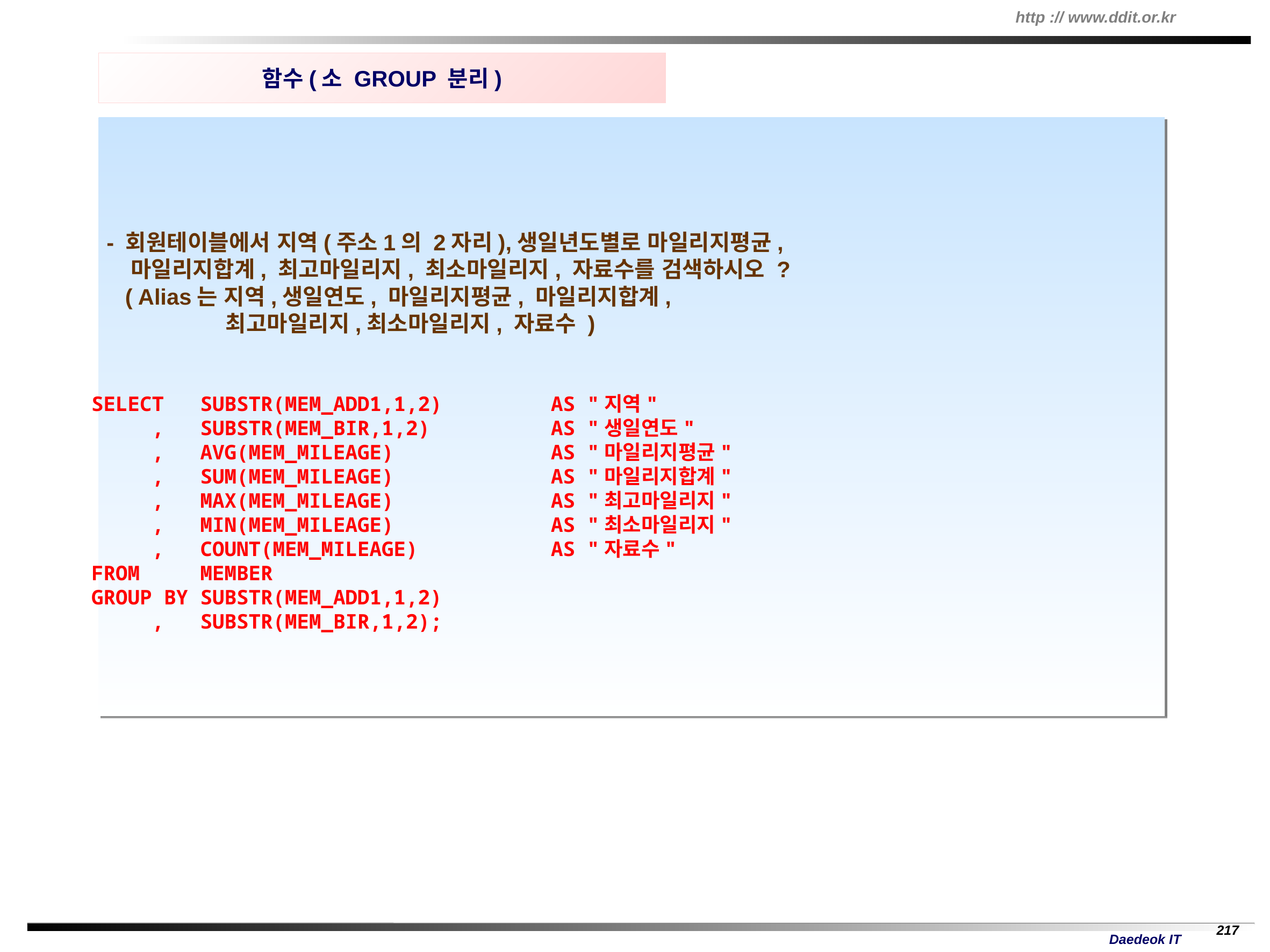

함수(소 GROUP 분리)
- 회원테이블에서 지역(주소1의 2자리),생일년도별로 마일리지평균,
   마일리지합계, 최고마일리지, 최소마일리지, 자료수를 검색하시오 ?
   ( Alias는 지역,생일연도, 마일리지평균, 마일리지합계,
                  최고마일리지,최소마일리지, 자료수 )

SELECT   SUBSTR(MEM_ADD1,1,2)         AS "지역"
     ,   SUBSTR(MEM_BIR,1,2)          AS "생일연도"
     ,   AVG(MEM_MILEAGE)             AS "마일리지평균"
     ,   SUM(MEM_MILEAGE)             AS "마일리지합계"
     ,   MAX(MEM_MILEAGE)             AS "최고마일리지"
     ,   MIN(MEM_MILEAGE)             AS "최소마일리지"
     ,   COUNT(MEM_MILEAGE)           AS "자료수"
FROM     MEMBER
GROUP BY SUBSTR(MEM_ADD1,1,2)
     ,   SUBSTR(MEM_BIR,1,2);